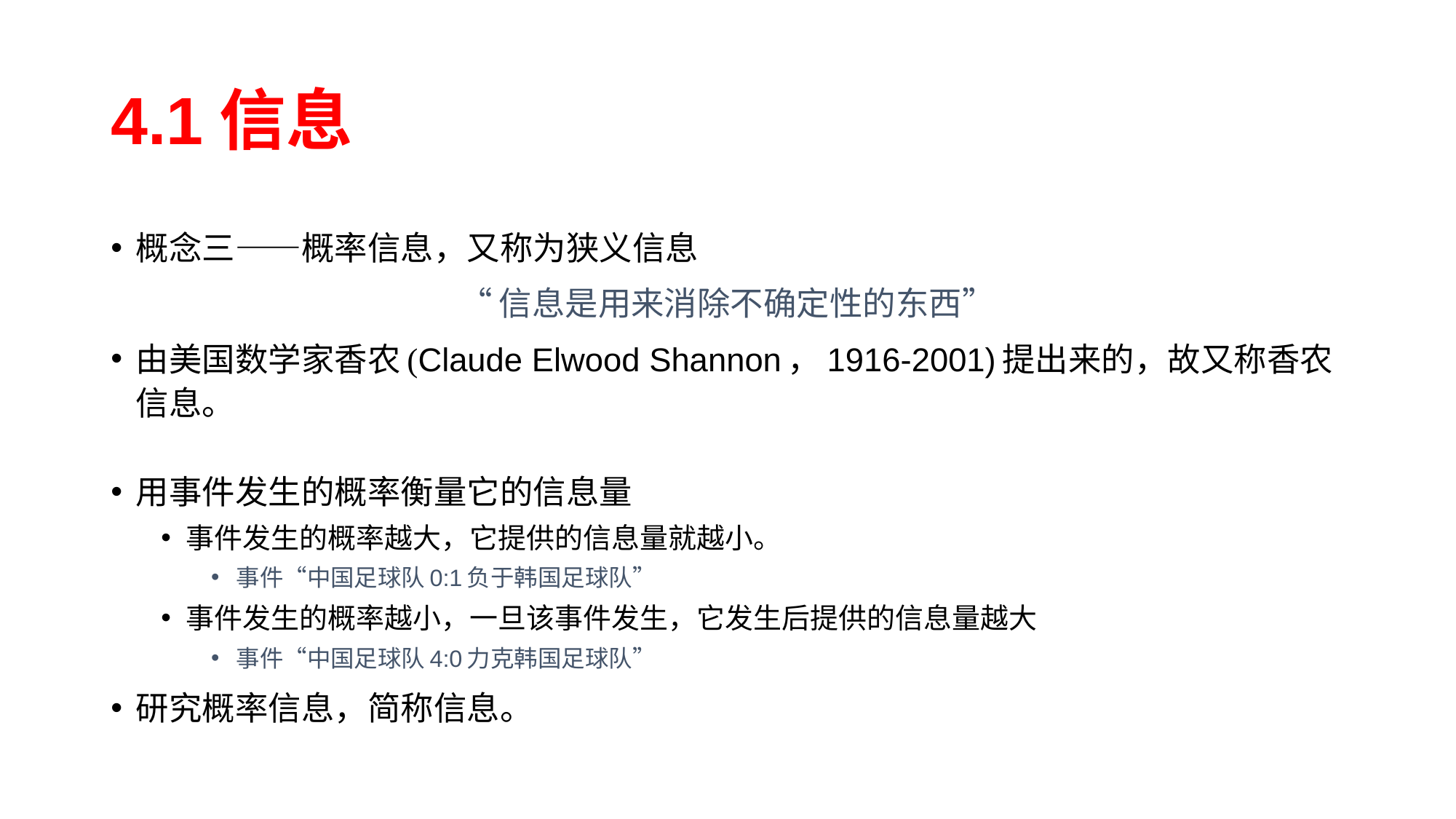

# 4.1信息
概念三——概率信息，又称为狭义信息
“信息是用来消除不确定性的东西”
由美国数学家香农(Claude Elwood Shannon，1916-2001)提出来的，故又称香农信息。

用事件发生的概率衡量它的信息量
事件发生的概率越大，它提供的信息量就越小。
事件“中国足球队0:1负于韩国足球队”
事件发生的概率越小，一旦该事件发生，它发生后提供的信息量越大
事件“中国足球队4:0力克韩国足球队”
研究概率信息，简称信息。